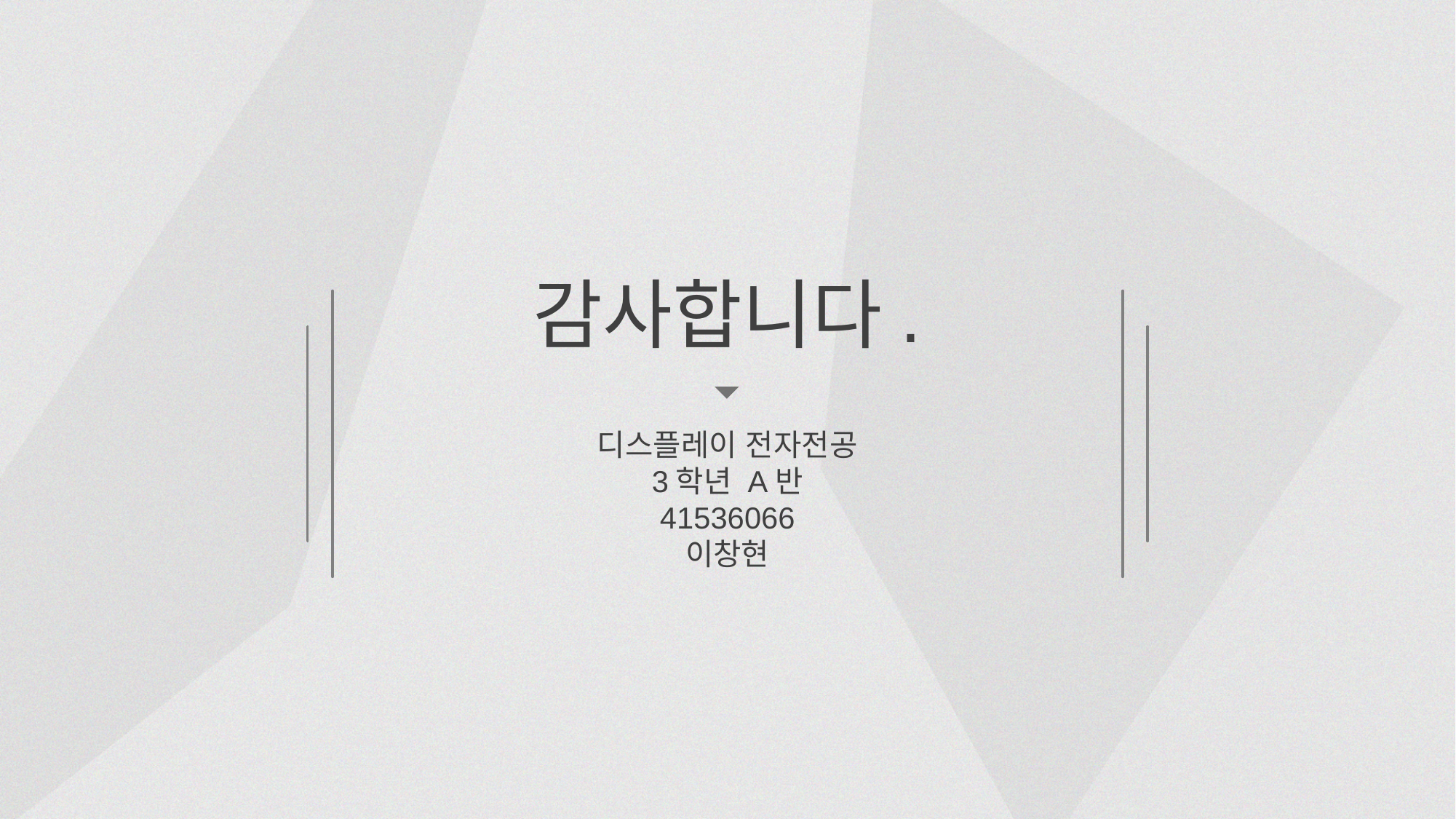

감사합니다.

디스플레이 전자전공
3학년 A반
41536066
이창현